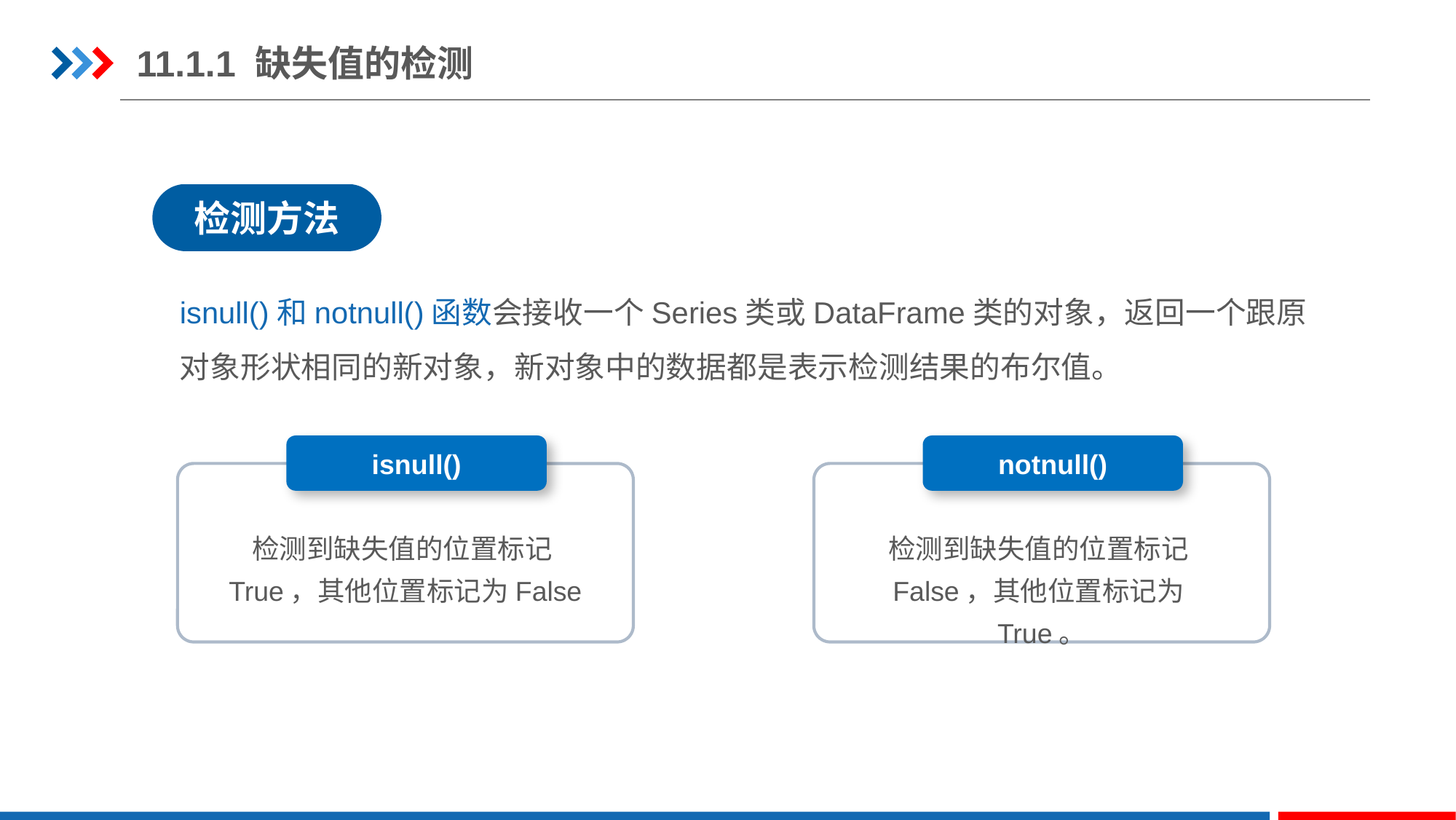

11.1.1 缺失值的检测
检测方法
isnull()和notnull()函数会接收一个Series类或DataFrame类的对象，返回一个跟原对象形状相同的新对象，新对象中的数据都是表示检测结果的布尔值。

isnull()

检测到缺失值的位置标记True，其他位置标记为False

notnull()

检测到缺失值的位置标记False，其他位置标记为True。